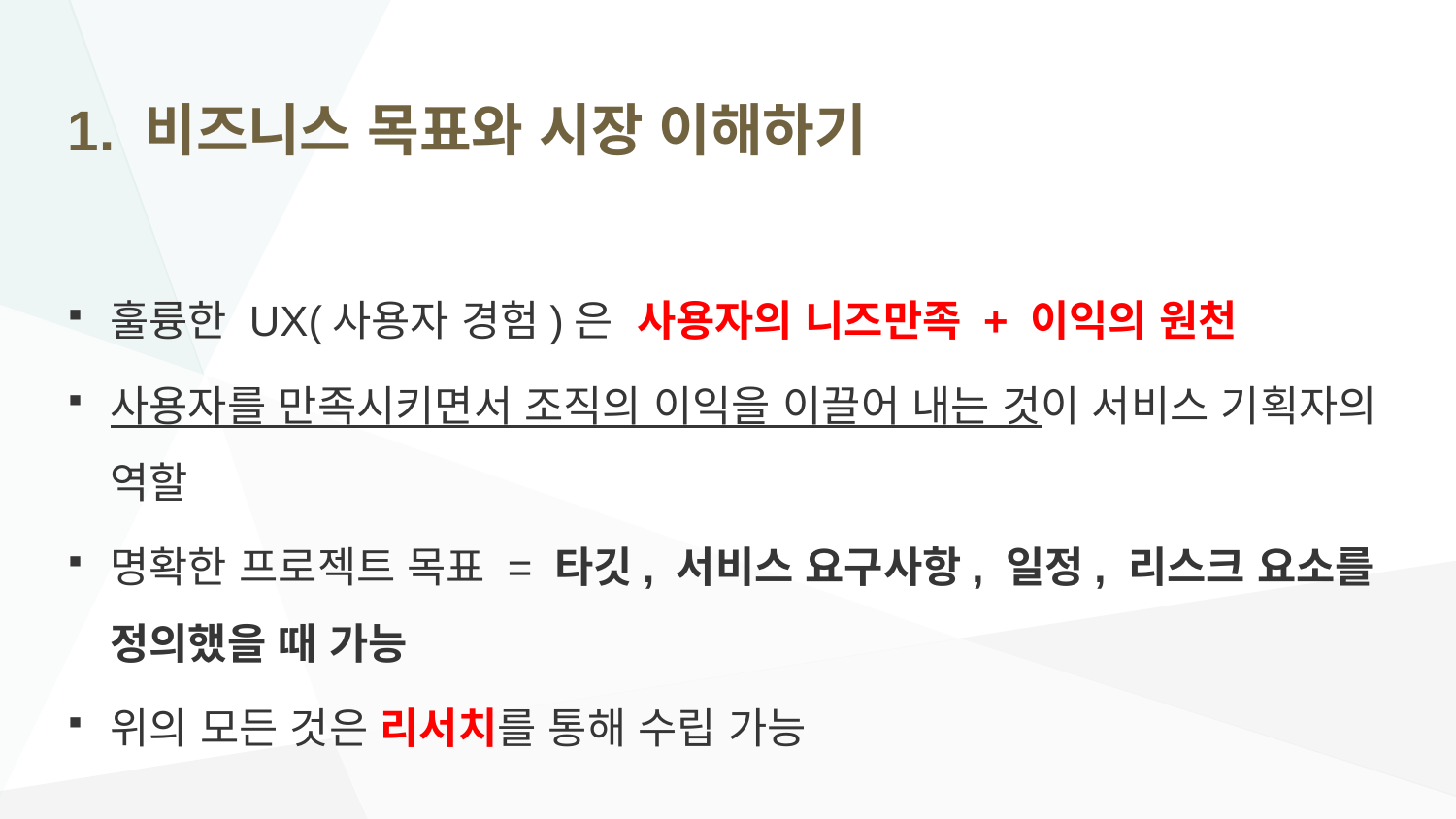

# 1. 비즈니스 목표와 시장 이해하기
훌륭한 UX(사용자 경험)은  사용자의 니즈만족 + 이익의 원천
사용자를 만족시키면서 조직의 이익을 이끌어 내는 것이 서비스 기획자의 역할
명확한 프로젝트 목표 = 타깃, 서비스 요구사항, 일정, 리스크 요소를 정의했을 때 가능
위의 모든 것은 리서치를 통해 수립 가능